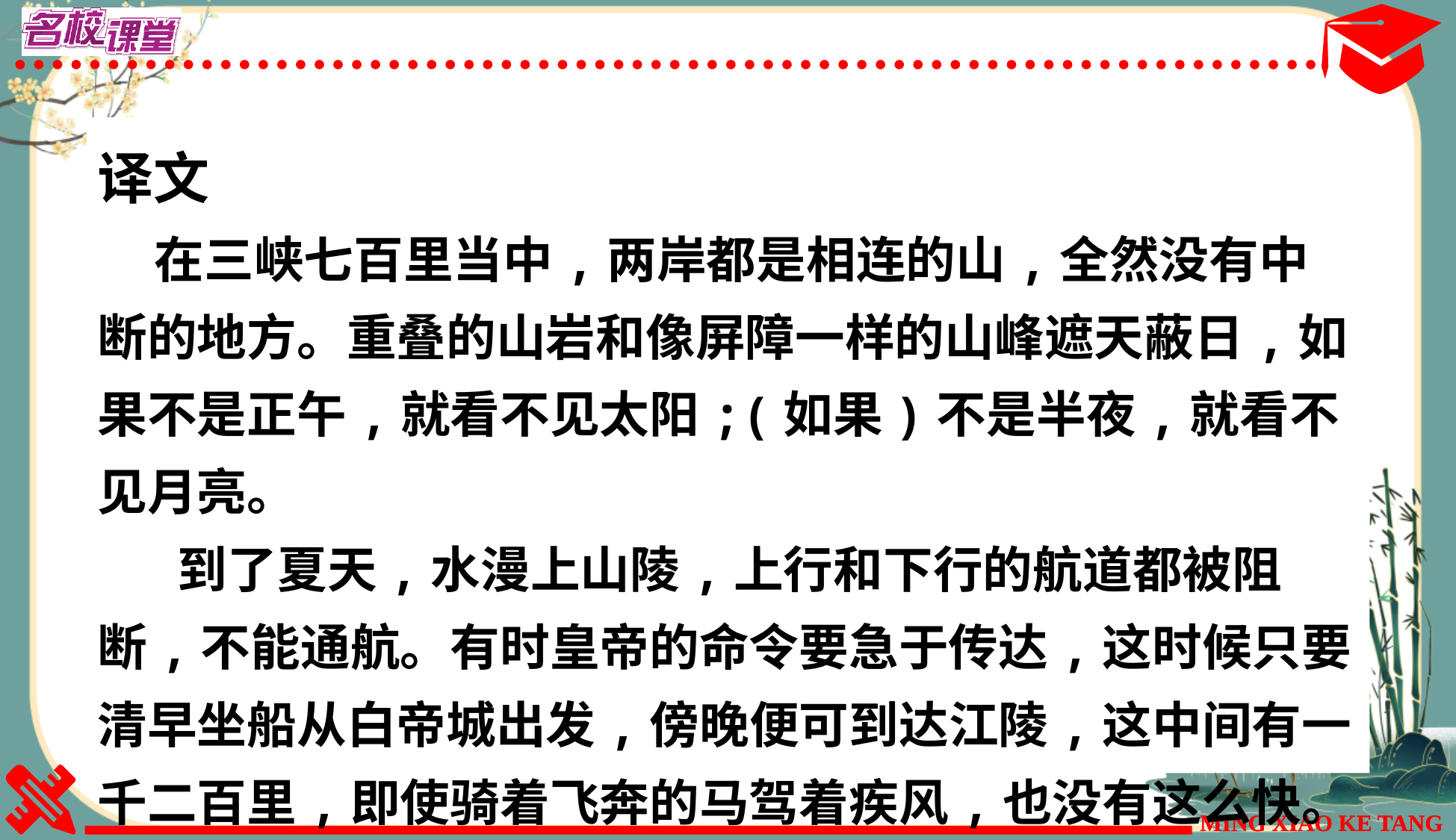

译文
    在三峡七百里当中,两岸都是相连的山,全然没有中断的地方。重叠的山岩和像屏障一样的山峰遮天蔽日,如果不是正午,就看不见太阳;(如果)不是半夜,就看不见月亮。
      到了夏天,水漫上山陵,上行和下行的航道都被阻断,不能通航。有时皇帝的命令要急于传达,这时候只要清早坐船从白帝城出发,傍晚便可到达江陵,这中间有一千二百里,即使骑着飞奔的马驾着疾风,也没有这么快。